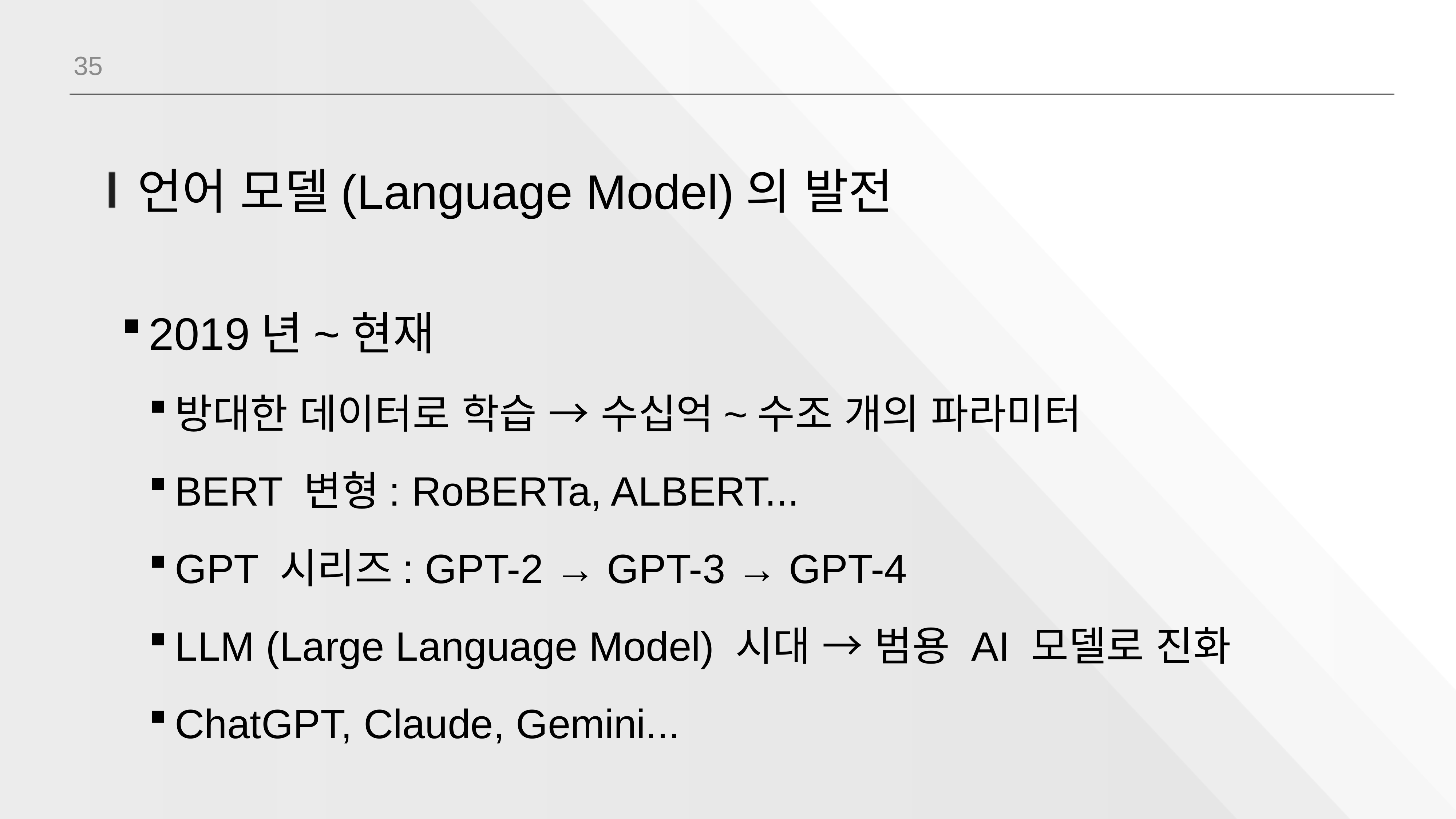

35
# 언어 모델(Language Model)의 발전
2019년~현재
방대한 데이터로 학습 → 수십억~수조 개의 파라미터
BERT 변형: RoBERTa, ALBERT...
GPT 시리즈: GPT-2 → GPT-3 → GPT-4
LLM (Large Language Model) 시대 → 범용 AI 모델로 진화
ChatGPT, Claude, Gemini...